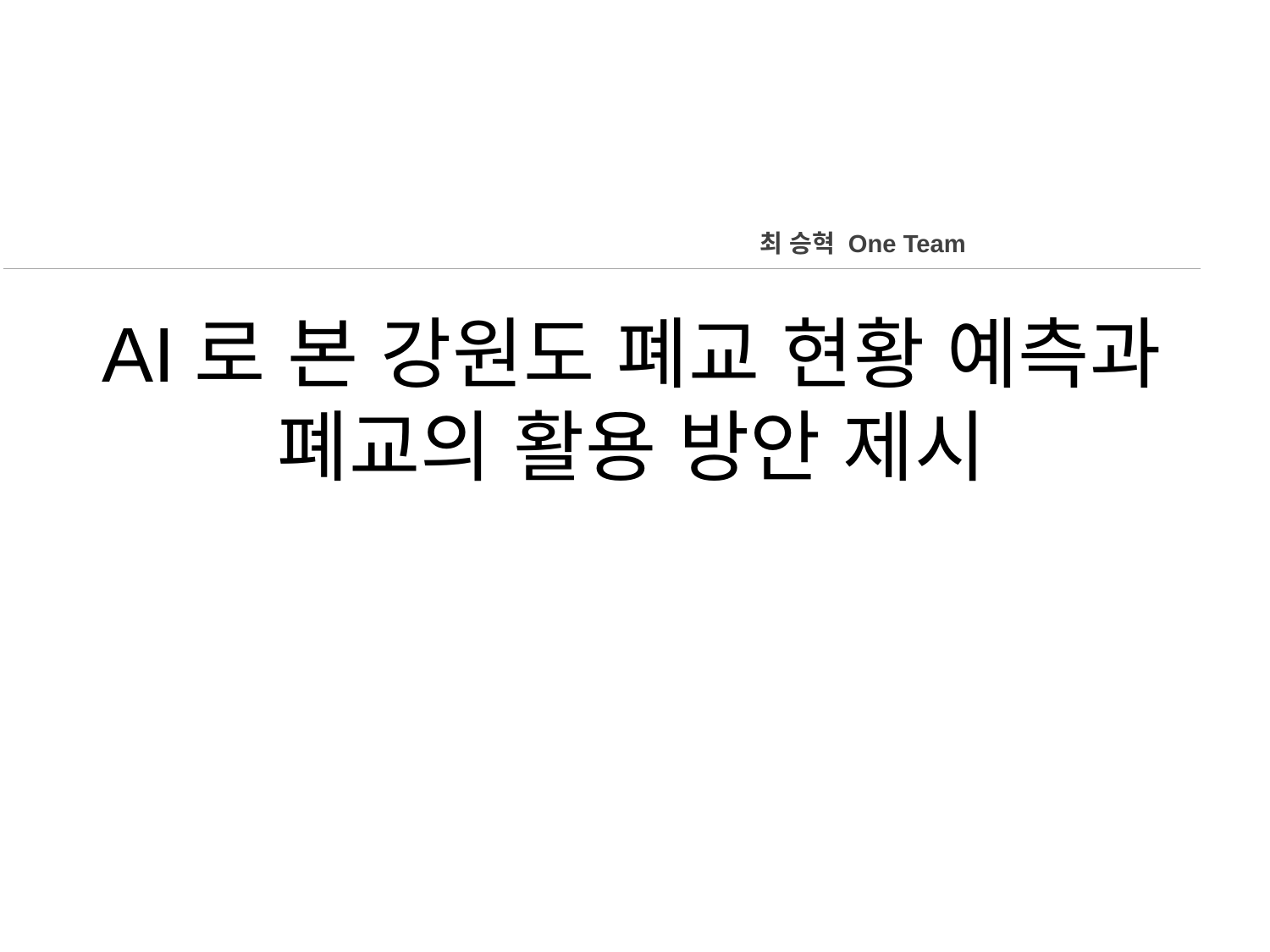

최 승혁 One Team
# AI로 본 강원도 폐교 현황 예측과 폐교의 활용 방안 제시